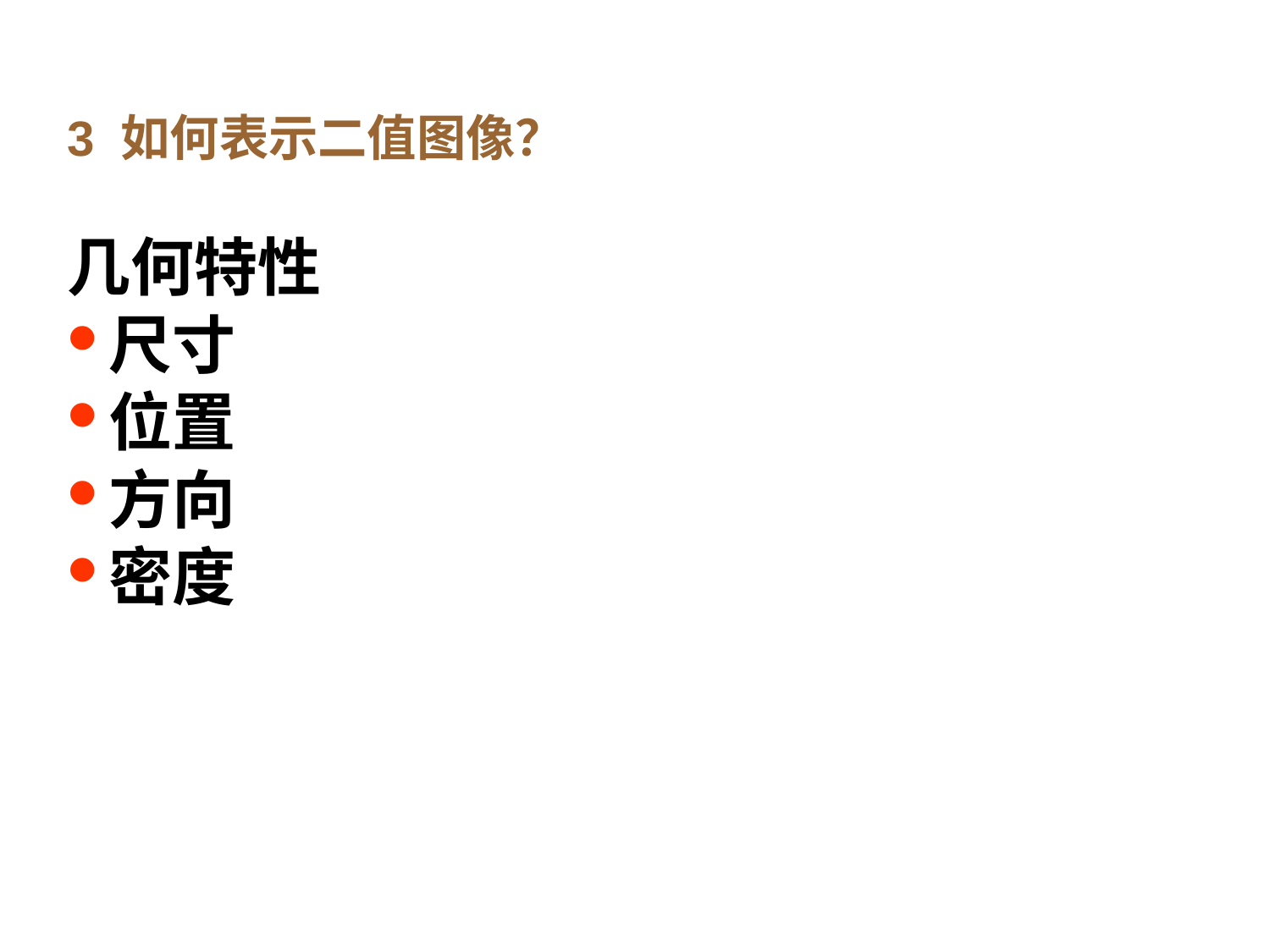

3 如何表示二值图像？

几何特性
尺寸
位置
方向
密度